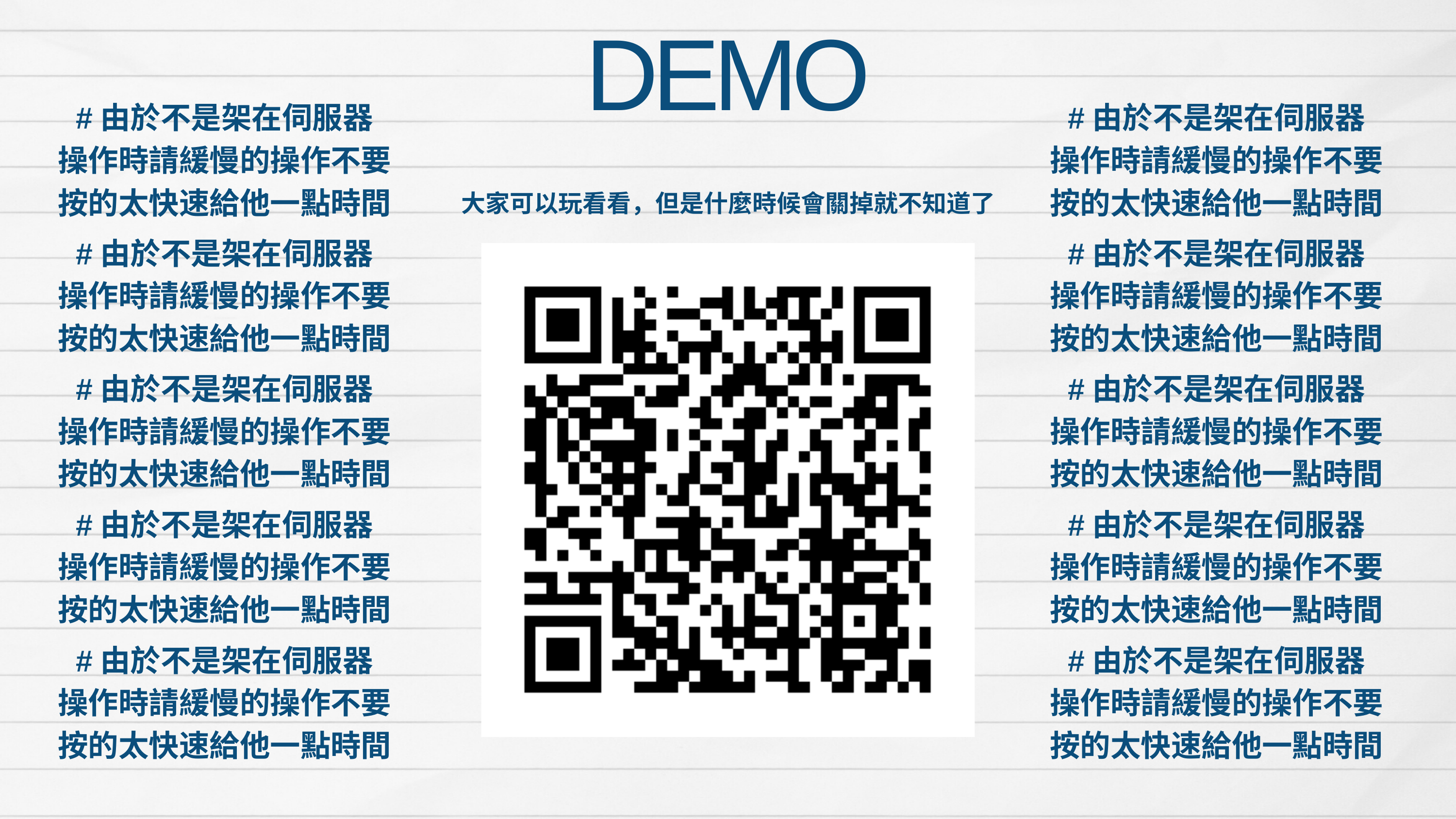

DEMO
#由於不是架在伺服器
操作時請緩慢的操作不要按的太快速給他一點時間
#由於不是架在伺服器
操作時請緩慢的操作不要按的太快速給他一點時間
大家可以玩看看，但是什麼時候會關掉就不知道了
#由於不是架在伺服器
操作時請緩慢的操作不要按的太快速給他一點時間
#由於不是架在伺服器
操作時請緩慢的操作不要按的太快速給他一點時間

#由於不是架在伺服器
操作時請緩慢的操作不要按的太快速給他一點時間
#由於不是架在伺服器
操作時請緩慢的操作不要按的太快速給他一點時間
#由於不是架在伺服器
操作時請緩慢的操作不要按的太快速給他一點時間
#由於不是架在伺服器
操作時請緩慢的操作不要按的太快速給他一點時間
#由於不是架在伺服器
操作時請緩慢的操作不要按的太快速給他一點時間
#由於不是架在伺服器
操作時請緩慢的操作不要按的太快速給他一點時間